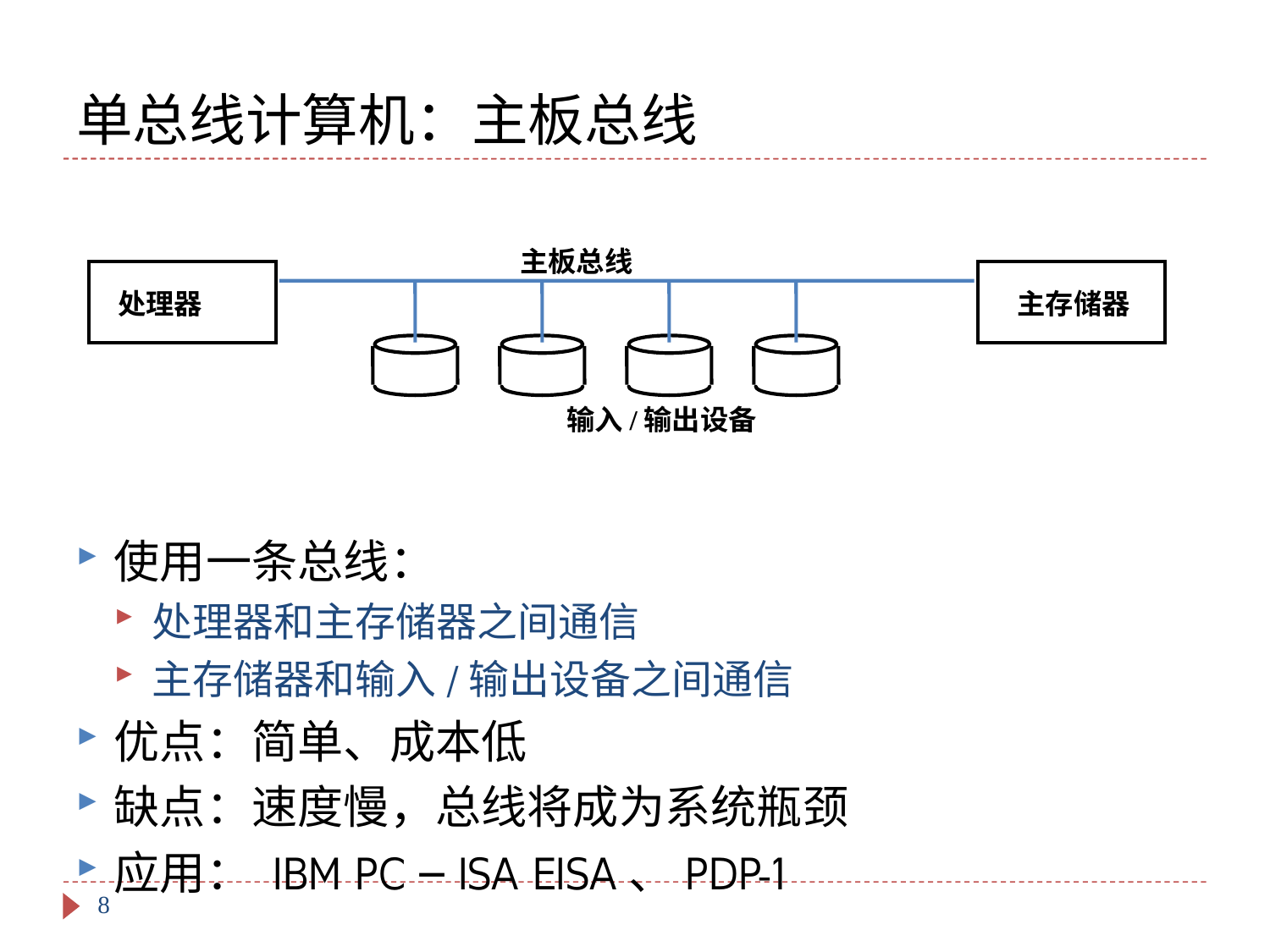

# 单总线计算机：主板总线
主板总线

处理器
主存储器

输入/输出设备
使用一条总线：
处理器和主存储器之间通信
主存储器和输入/输出设备之间通信
优点：简单、成本低
缺点：速度慢，总线将成为系统瓶颈
应用： IBM PC – ISA EISA、PDP-1

8